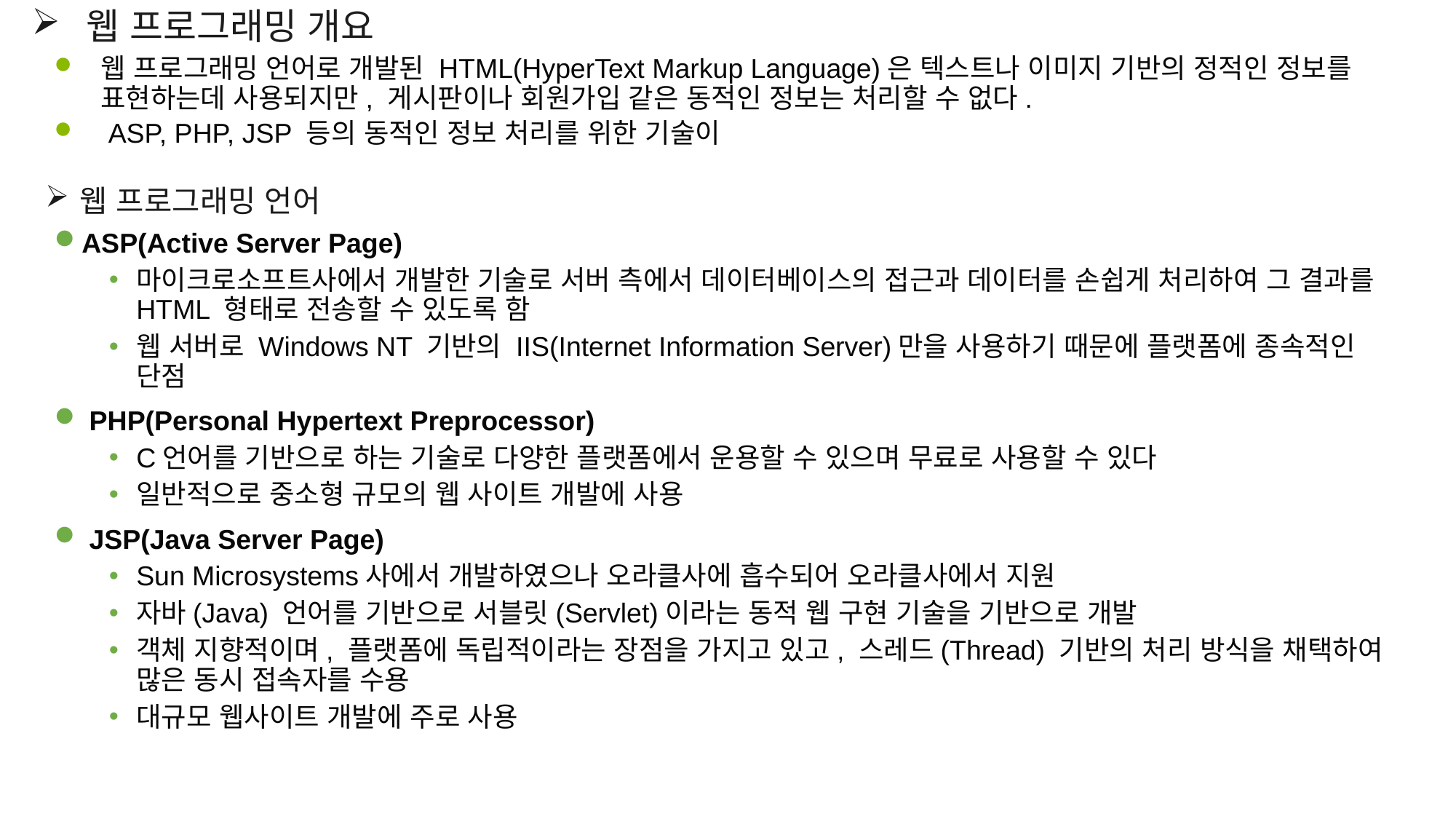

웹 프로그래밍 개요
웹 프로그래밍 언어로 개발된 HTML(HyperText Markup Language)은 텍스트나 이미지 기반의 정적인 정보를 표현하는데 사용되지만, 게시판이나 회원가입 같은 동적인 정보는 처리할 수 없다.
 ASP, PHP, JSP 등의 동적인 정보 처리를 위한 기술이
웹 프로그래밍 언어
ASP(Active Server Page)
마이크로소프트사에서 개발한 기술로 서버 측에서 데이터베이스의 접근과 데이터를 손쉽게 처리하여 그 결과를 HTML 형태로 전송할 수 있도록 함
웹 서버로 Windows NT 기반의 IIS(Internet Information Server)만을 사용하기 때문에 플랫폼에 종속적인 단점
 PHP(Personal Hypertext Preprocessor)
C언어를 기반으로 하는 기술로 다양한 플랫폼에서 운용할 수 있으며 무료로 사용할 수 있다
일반적으로 중소형 규모의 웹 사이트 개발에 사용
 JSP(Java Server Page)
Sun Microsystems사에서 개발하였으나 오라클사에 흡수되어 오라클사에서 지원
자바(Java) 언어를 기반으로 서블릿(Servlet)이라는 동적 웹 구현 기술을 기반으로 개발
객체 지향적이며, 플랫폼에 독립적이라는 장점을 가지고 있고, 스레드(Thread) 기반의 처리 방식을 채택하여 많은 동시 접속자를 수용
대규모 웹사이트 개발에 주로 사용